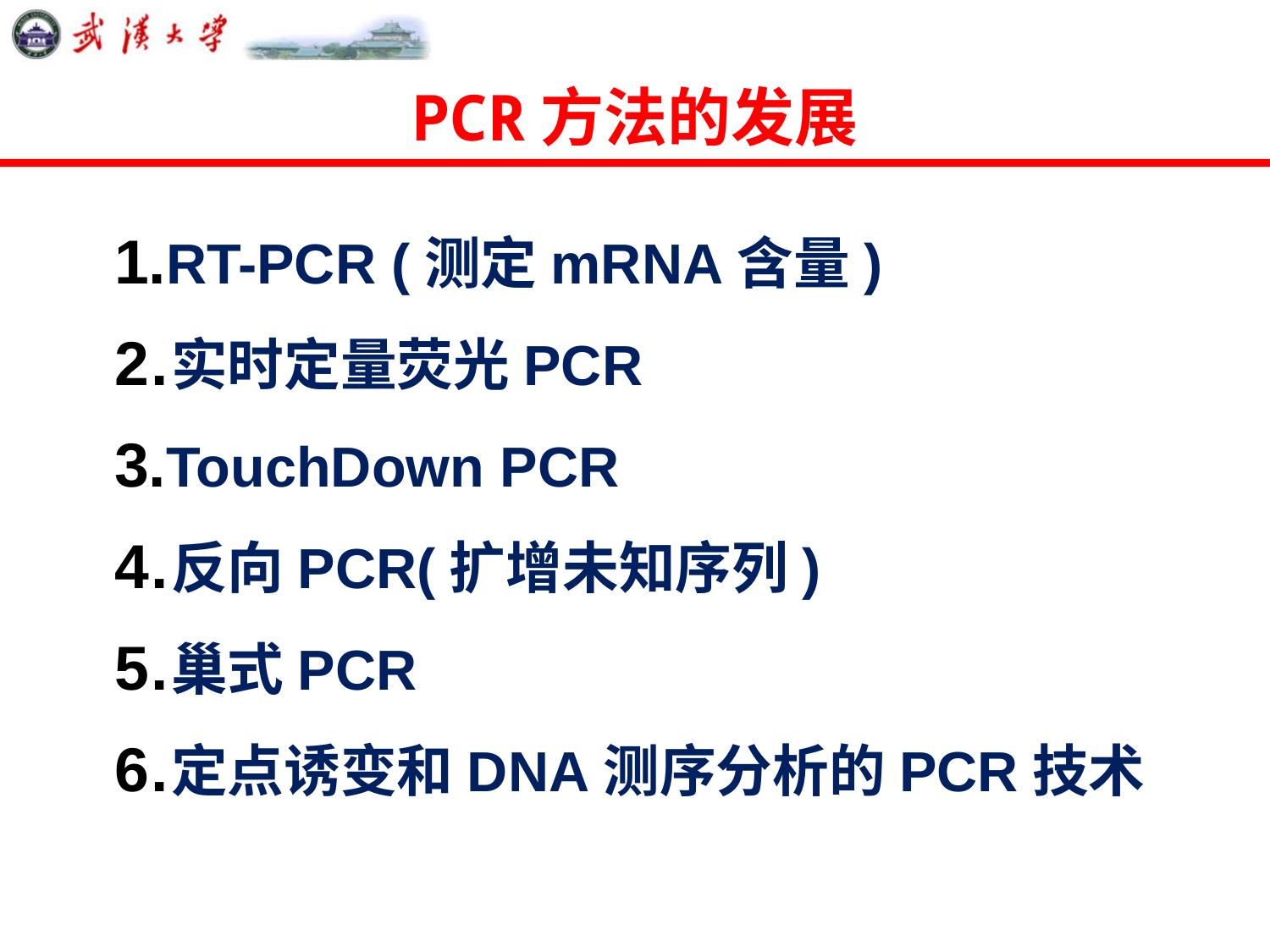

# PCR方法的发展
RT-PCR (测定mRNA含量)
实时定量荧光PCR
TouchDown PCR
反向PCR(扩增未知序列)
巢式PCR
定点诱变和DNA测序分析的PCR技术